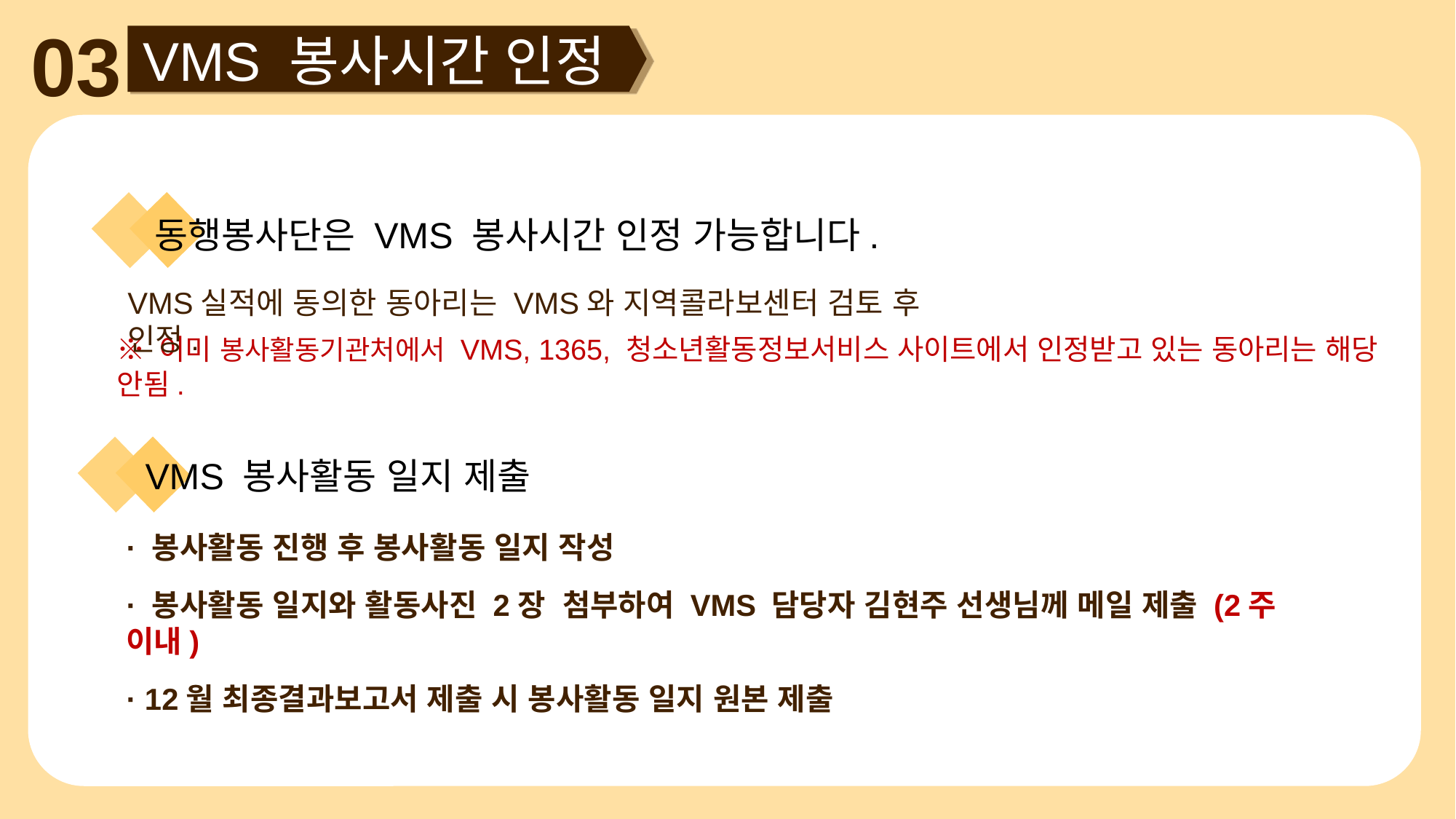

03
VMS 봉사시간 인정

동행봉사단은 VMS 봉사시간 인정 가능합니다.
VMS실적에 동의한 동아리는 VMS와 지역콜라보센터 검토 후 인정.
※ 이미 봉사활동기관처에서 VMS, 1365, 청소년활동정보서비스 사이트에서 인정받고 있는 동아리는 해당 안됨.

VMS 봉사활동 일지 제출

· 봉사활동 진행 후 봉사활동 일지 작성
· 봉사활동 일지와 활동사진 2장  첨부하여 VMS 담당자 김현주 선생님께 메일 제출 (2주 이내)
· 12월 최종결과보고서 제출 시 봉사활동 일지 원본 제출